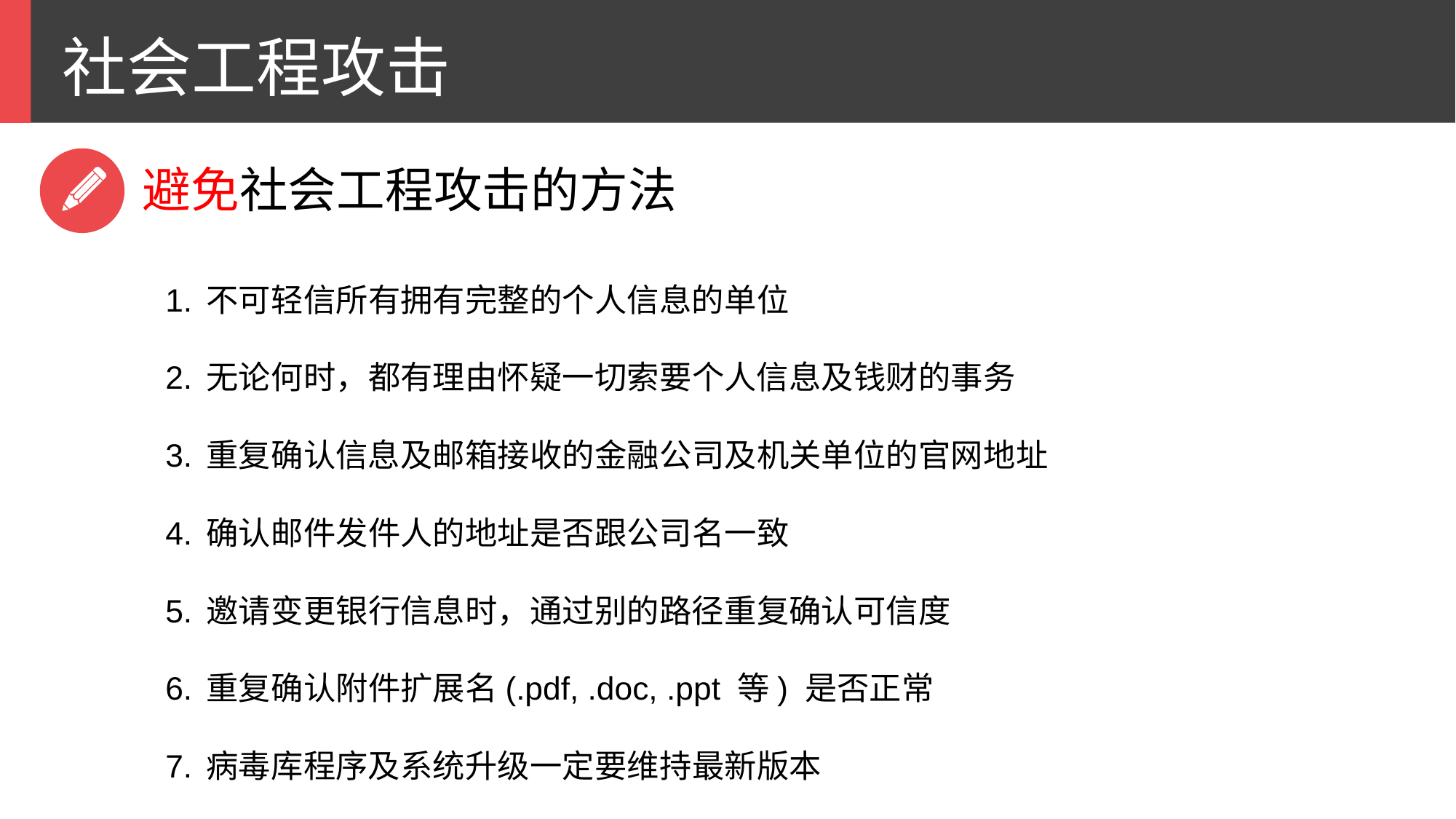

社会工程攻击

避免社会工程攻击的方法

不可轻信所有拥有完整的个人信息的单位
无论何时，都有理由怀疑一切索要个人信息及钱财的事务
重复确认信息及邮箱接收的金融公司及机关单位的官网地址
确认邮件发件人的地址是否跟公司名一致
邀请变更银行信息时，通过别的路径重复确认可信度
重复确认附件扩展名(.pdf, .doc, .ppt 等) 是否正常
病毒库程序及系统升级一定要维持最新版本